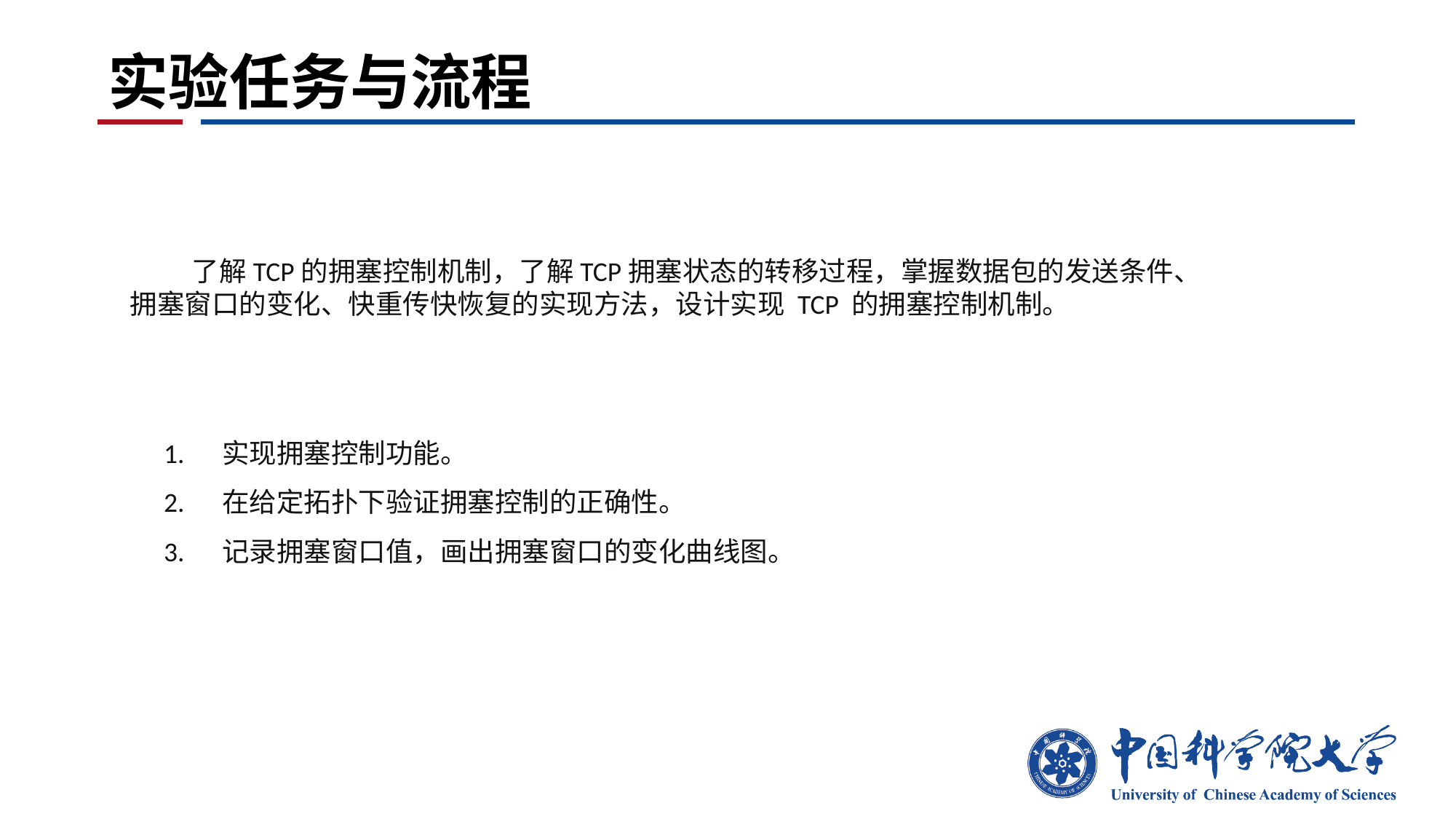

# 实验任务与流程

         了解TCP的拥塞控制机制，了解TCP拥塞状态的转移过程，掌握数据包的发送条件、拥塞窗口的变化、快重传快恢复的实现方法，设计实现 TCP 的拥塞控制机制。
1.     实现拥塞控制功能。
2.     在给定拓扑下验证拥塞控制的正确性。
3.     记录拥塞窗口值，画出拥塞窗口的变化曲线图。